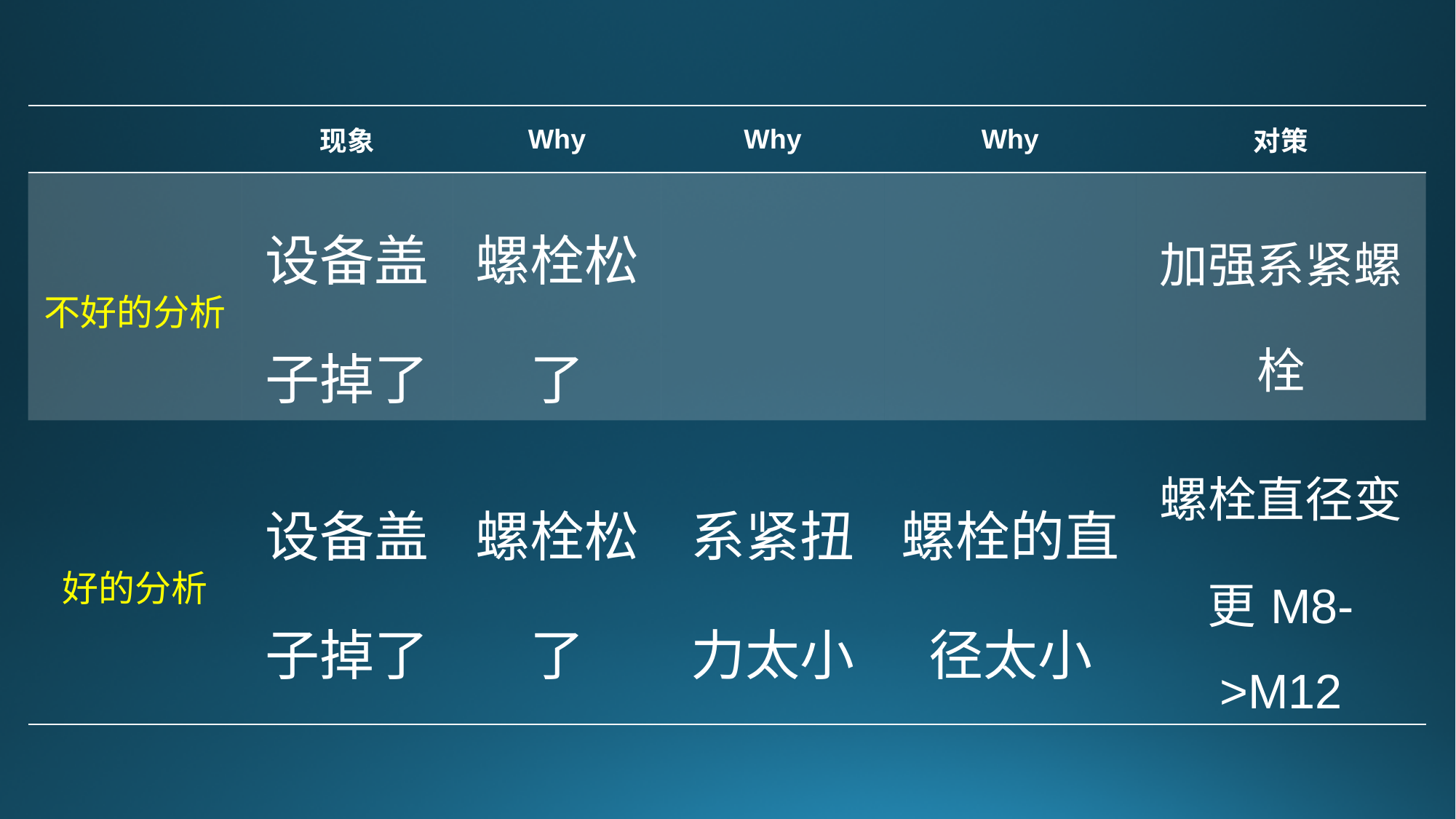

|  | 现象 | Why | Why | Why | 对策 |
| --- | --- | --- | --- | --- | --- |
| 不好的分析 | 设备盖子掉了 | 螺栓松了 |  |  | 加强系紧螺栓 |
| 好的分析 | 设备盖子掉了 | 螺栓松了 | 系紧扭力太小 | 螺栓的直径太小 | 螺栓直径变更M8->M12 |